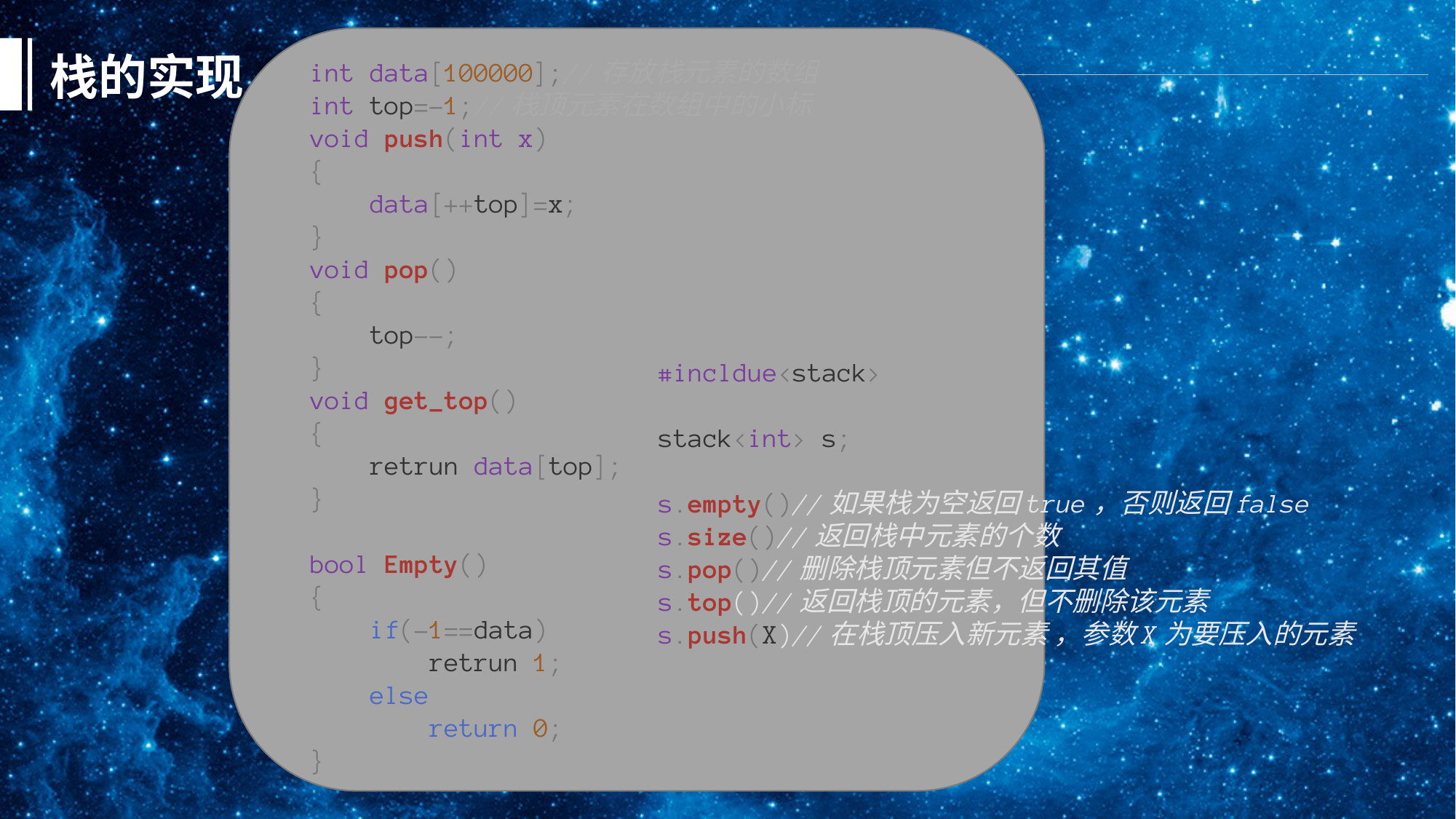

int data[100000];//存放栈元素的数组
int top=-1;//栈顶元素在数组中的小标
void push(int x)
{
    data[++top]=x;
}
void pop()
{
    top--;
}
void get_top()
{
    retrun data[top];
}
bool Empty()
{
    if(-1==data)
        retrun 1;
    else
        return 0;
}
栈的实现

#incldue<stack>
stack<int> s;
s.empty()//如果栈为空返回true，否则返回false
s.size()//返回栈中元素的个数
s.pop()//删除栈顶元素但不返回其值
s.top()//返回栈顶的元素，但不删除该元素
s.push(X)//在栈顶压入新元素 ，参数X为要压入的元素